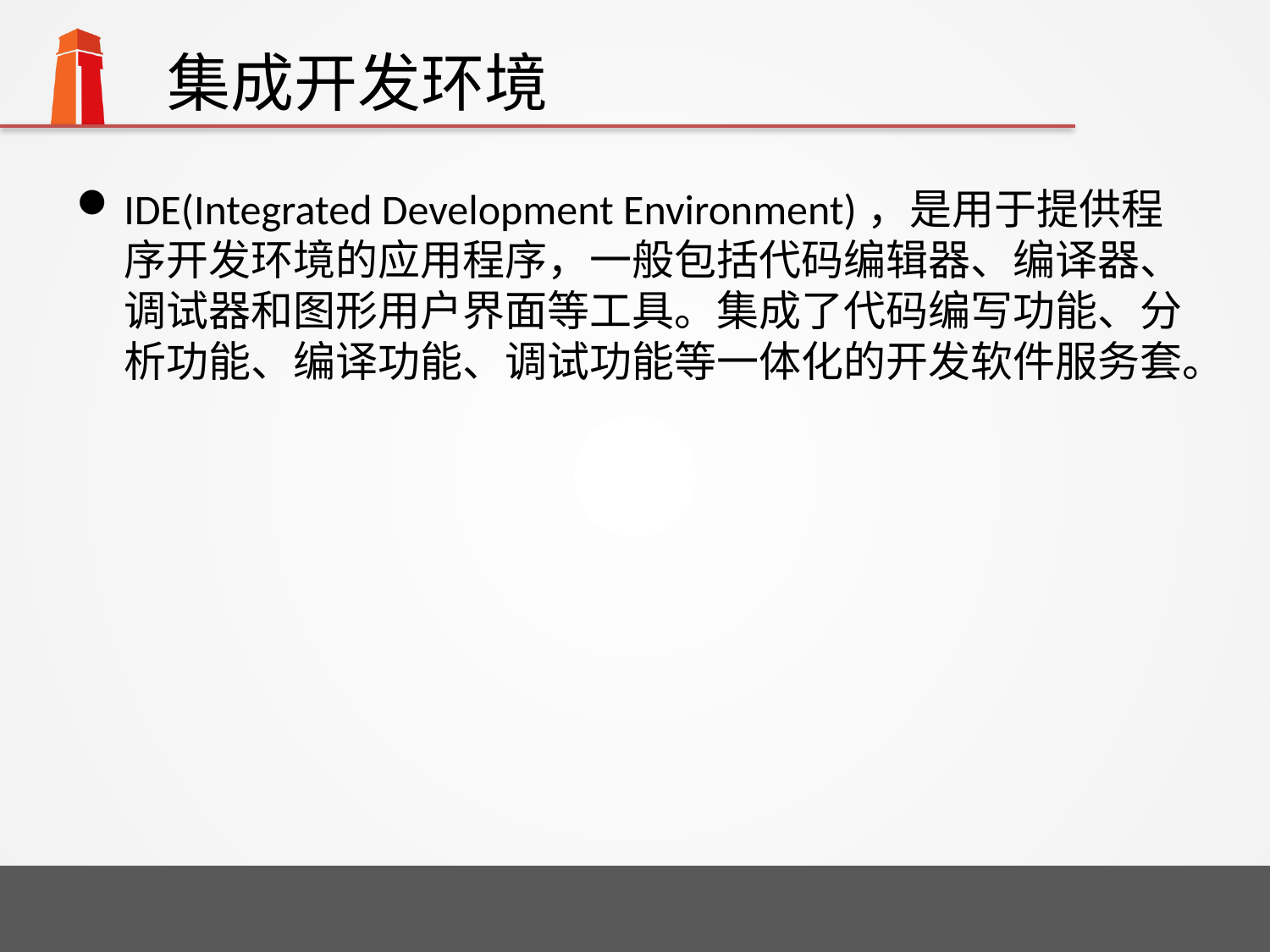

# 集成开发环境
IDE(Integrated Development Environment)，是用于提供程序开发环境的应用程序，一般包括代码编辑器、编译器、调试器和图形用户界面等工具。集成了代码编写功能、分析功能、编译功能、调试功能等一体化的开发软件服务套。